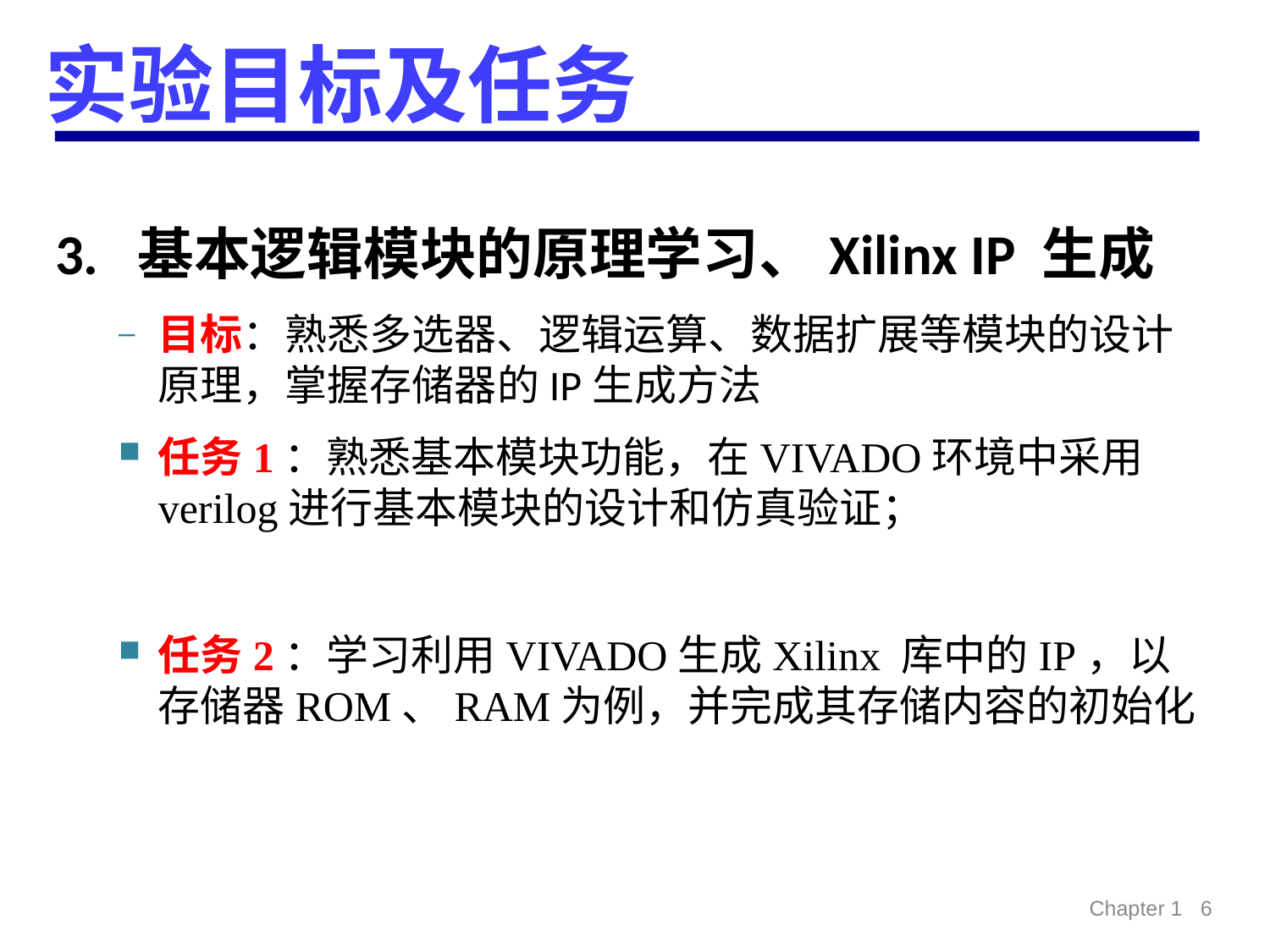

# 实验目标及任务
3.  基本逻辑模块的原理学习、Xilinx IP 生成
目标：熟悉多选器、逻辑运算、数据扩展等模块的设计原理，掌握存储器的IP生成方法
任务1：熟悉基本模块功能，在VIVADO环境中采用verilog进行基本模块的设计和仿真验证；

任务2：学习利用VIVADO生成Xilinx 库中的IP，以存储器ROM、RAM为例，并完成其存储内容的初始化
Chapter 1   6